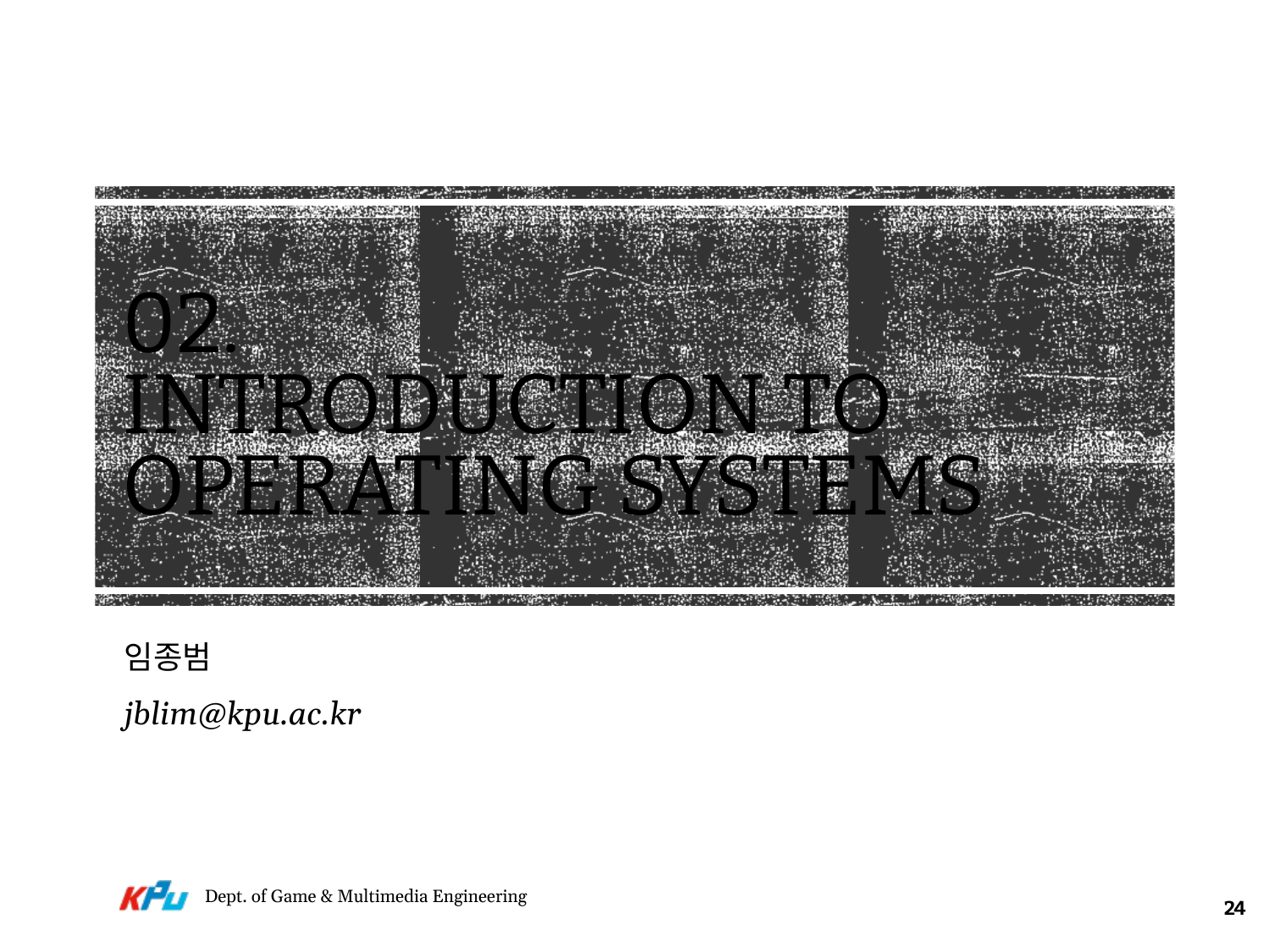

# 02. Introduction to Operating Systems
임종범
jblim@kpu.ac.kr
Dept. of Game & Multimedia Engineering
24